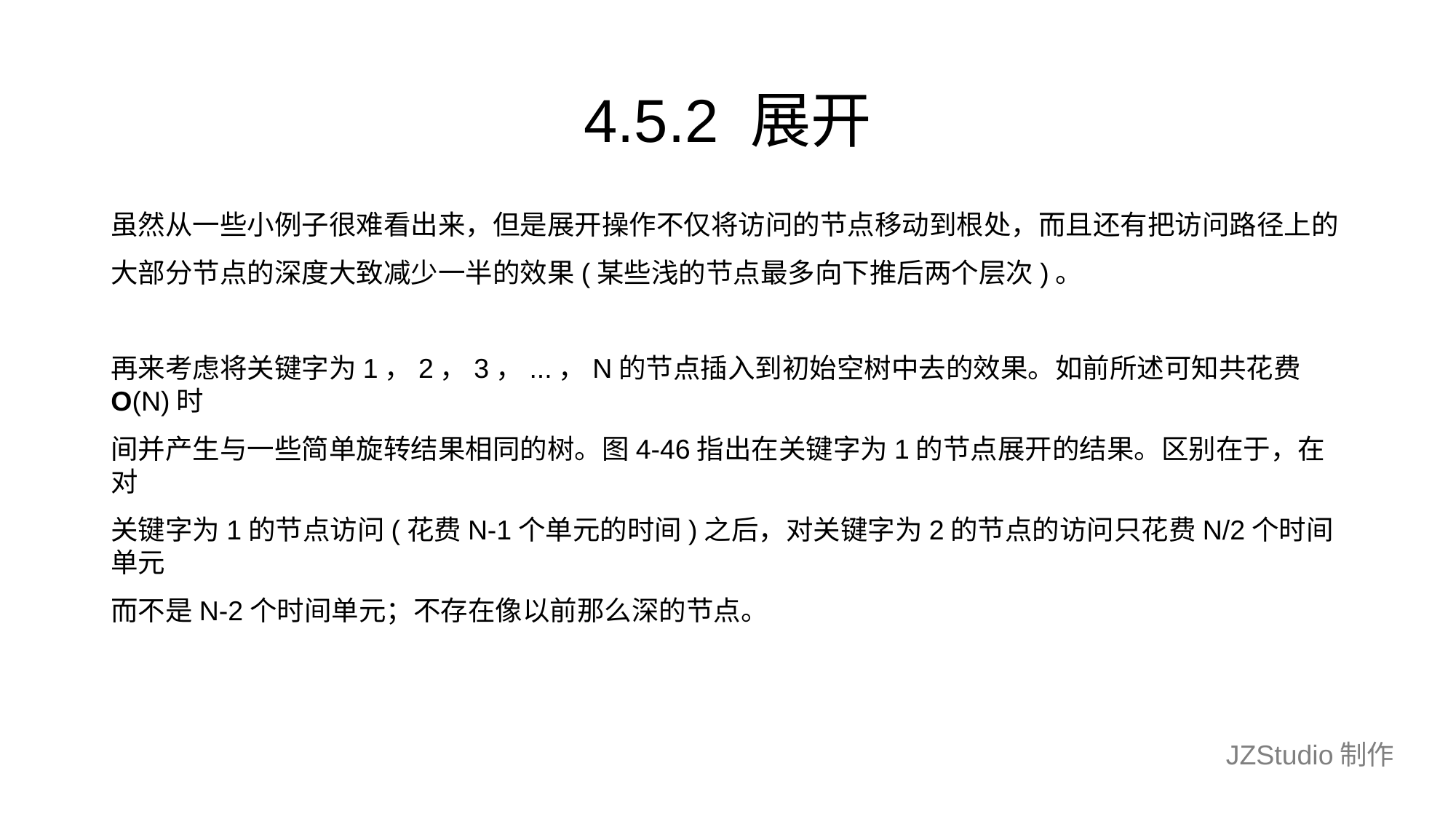

# 4.5.2 展开
虽然从一些小例子很难看出来，但是展开操作不仅将访问的节点移动到根处，而且还有把访问路径上的
大部分节点的深度大致减少一半的效果(某些浅的节点最多向下推后两个层次)。

再来考虑将关键字为1，2，3，...，N的节点插入到初始空树中去的效果。如前所述可知共花费O(N)时
间并产生与一些简单旋转结果相同的树。图4-46指出在关键字为1的节点展开的结果。区别在于，在对
关键字为1的节点访问(花费N-1个单元的时间)之后，对关键字为2的节点的访问只花费N/2个时间单元
而不是N-2个时间单元；不存在像以前那么深的节点。